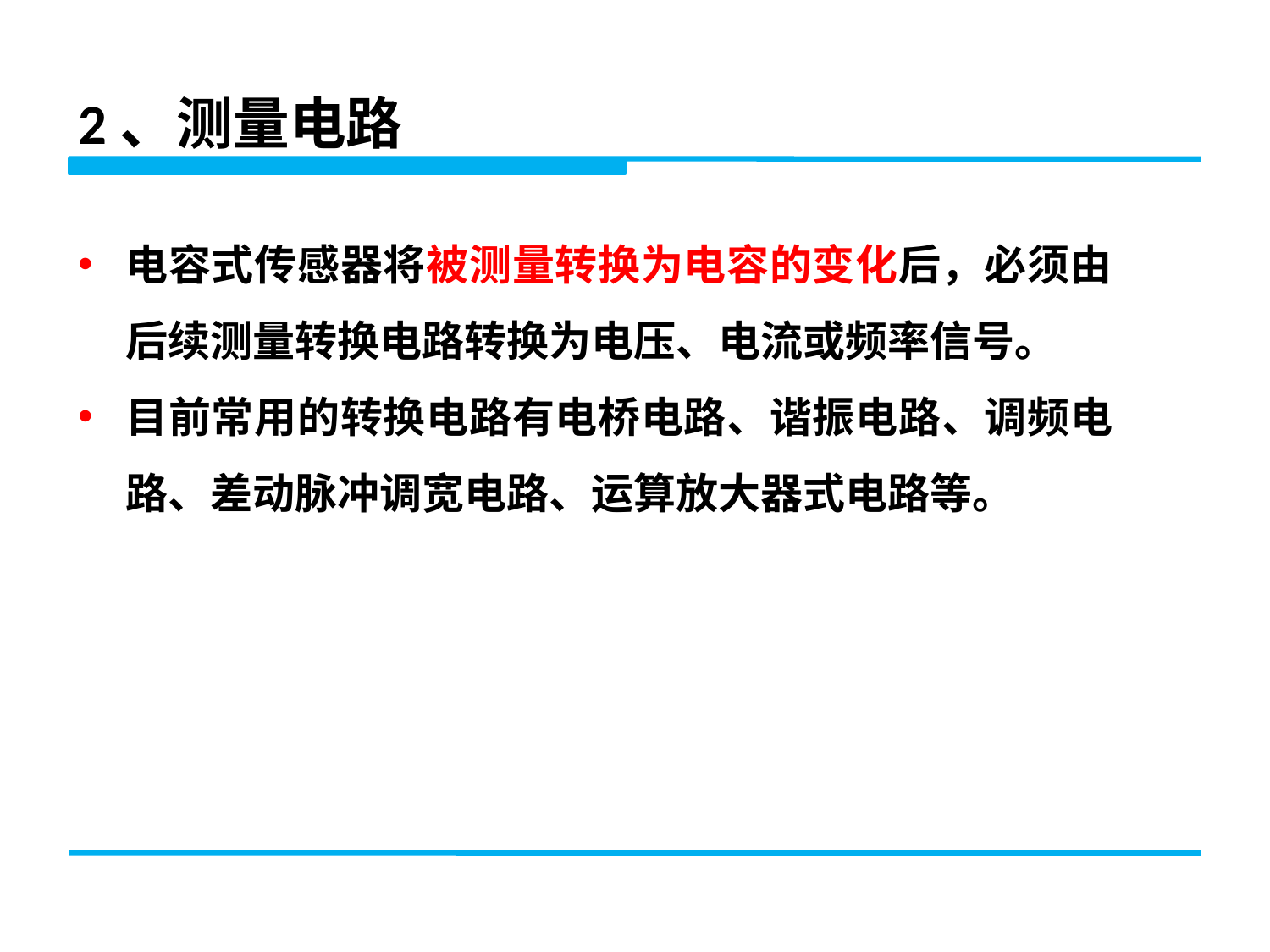

# 2、测量电路
电容式传感器将被测量转换为电容的变化后，必须由后续测量转换电路转换为电压、电流或频率信号。
目前常用的转换电路有电桥电路、谐振电路、调频电路、差动脉冲调宽电路、运算放大器式电路等。